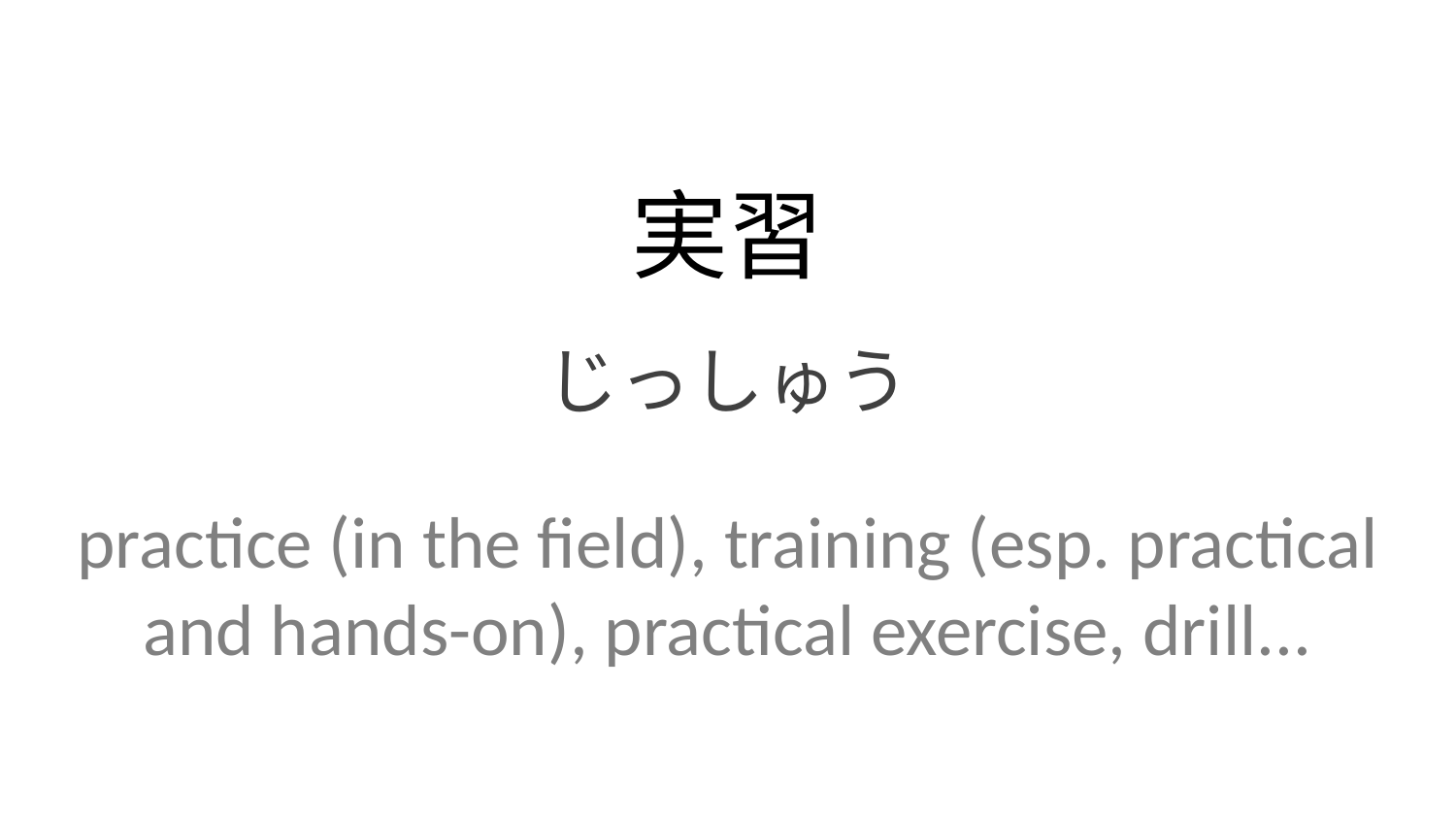

実習

じっしゅう
practice (in the field), training (esp. practical and hands-on), practical exercise, drill...